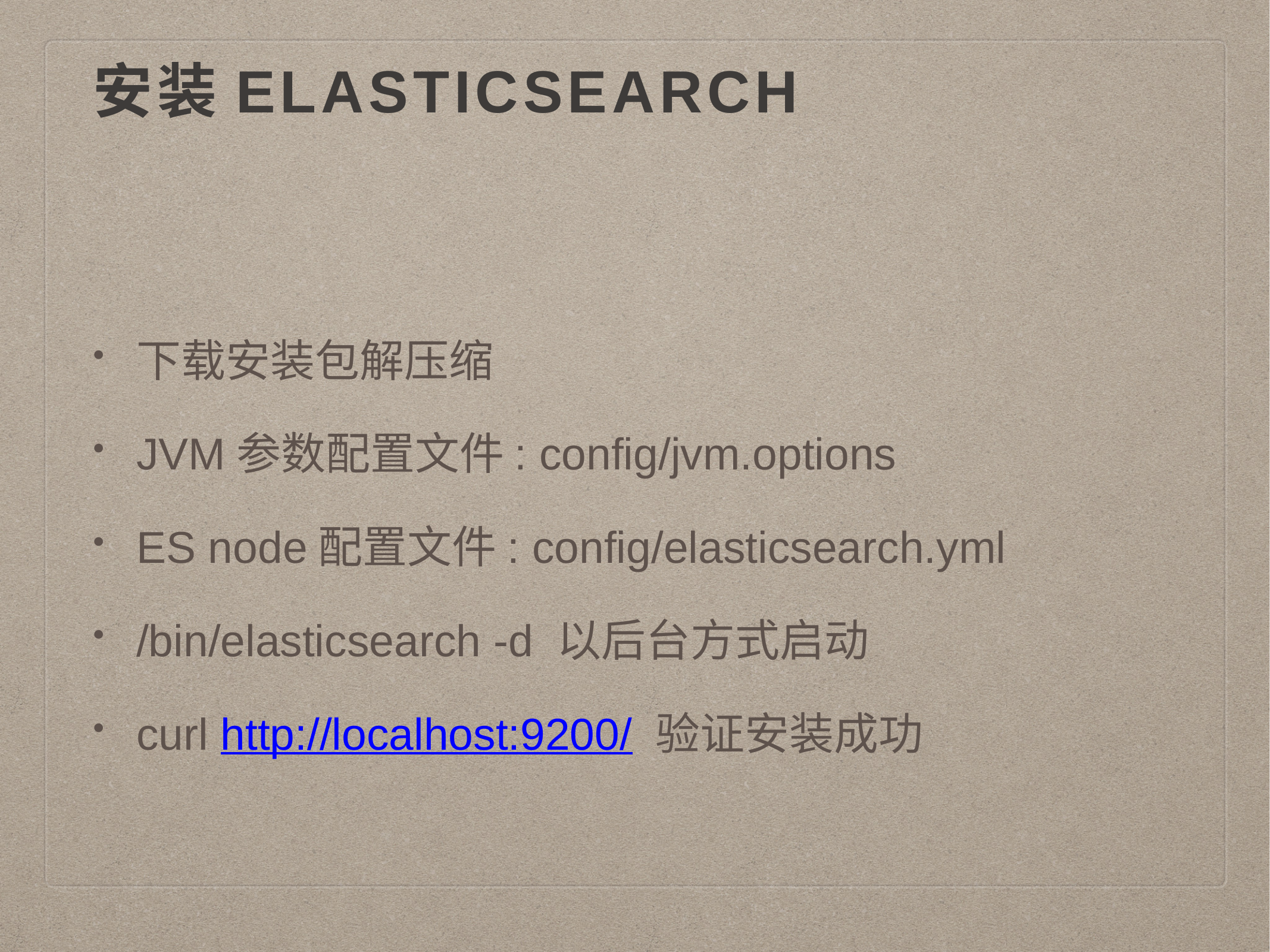

# 安装Elasticsearch
下载安装包解压缩
JVM参数配置文件: config/jvm.options
ES node配置文件: config/elasticsearch.yml
/bin/elasticsearch -d 以后台方式启动
curl http://localhost:9200/ 验证安装成功
6